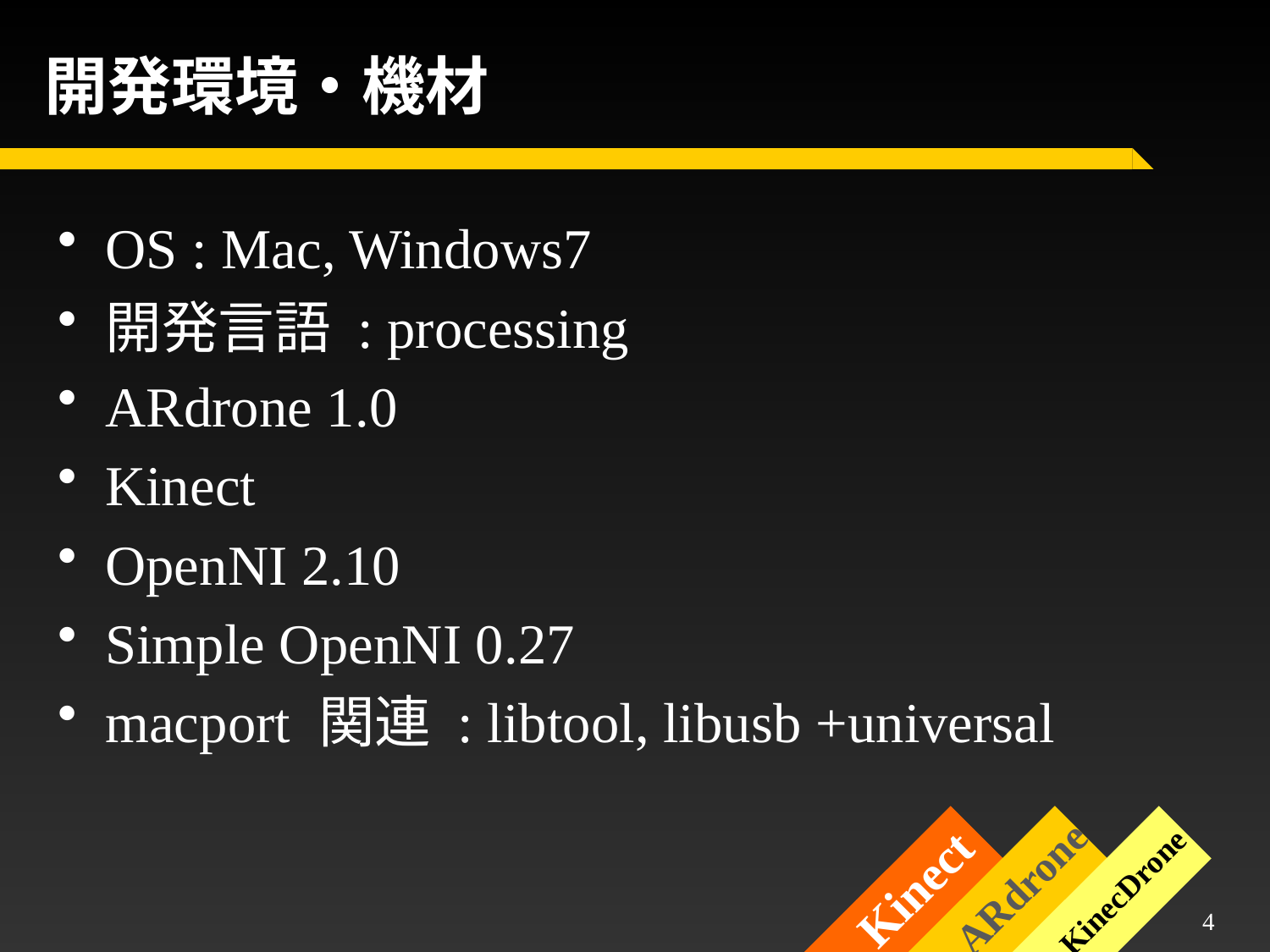

# 開発環境・機材
OS : Mac, Windows7
開発言語 : processing
ARdrone 1.0
Kinect
OpenNI 2.10
Simple OpenNI 0.27
macport 関連 : libtool, libusb +universal

ARdrone
Kinect
KinecDrone
4